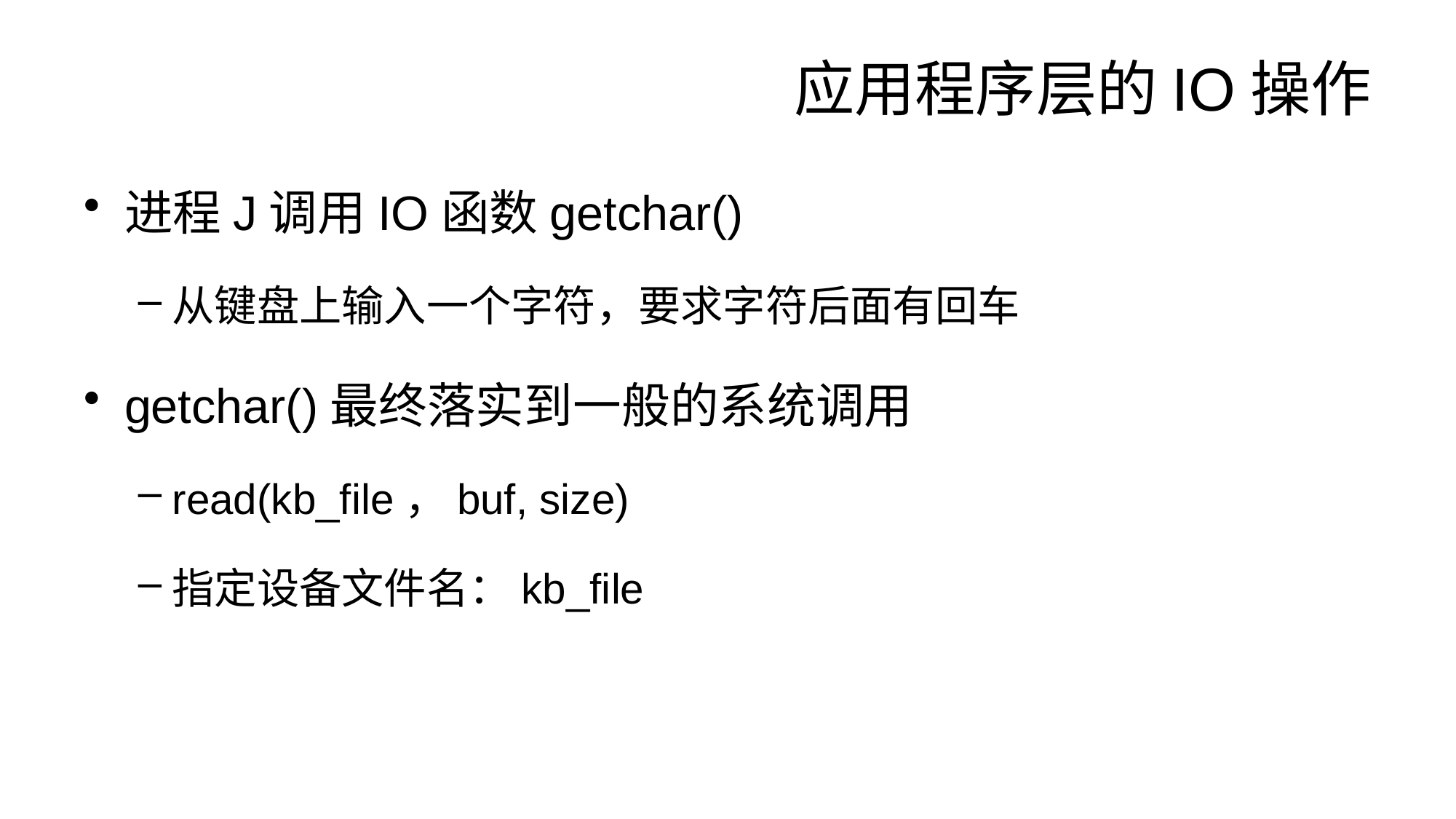

# 应用程序层的IO操作
进程J调用IO函数getchar()
从键盘上输入一个字符，要求字符后面有回车
getchar()最终落实到一般的系统调用
read(kb_file，buf, size)
指定设备文件名：kb_file